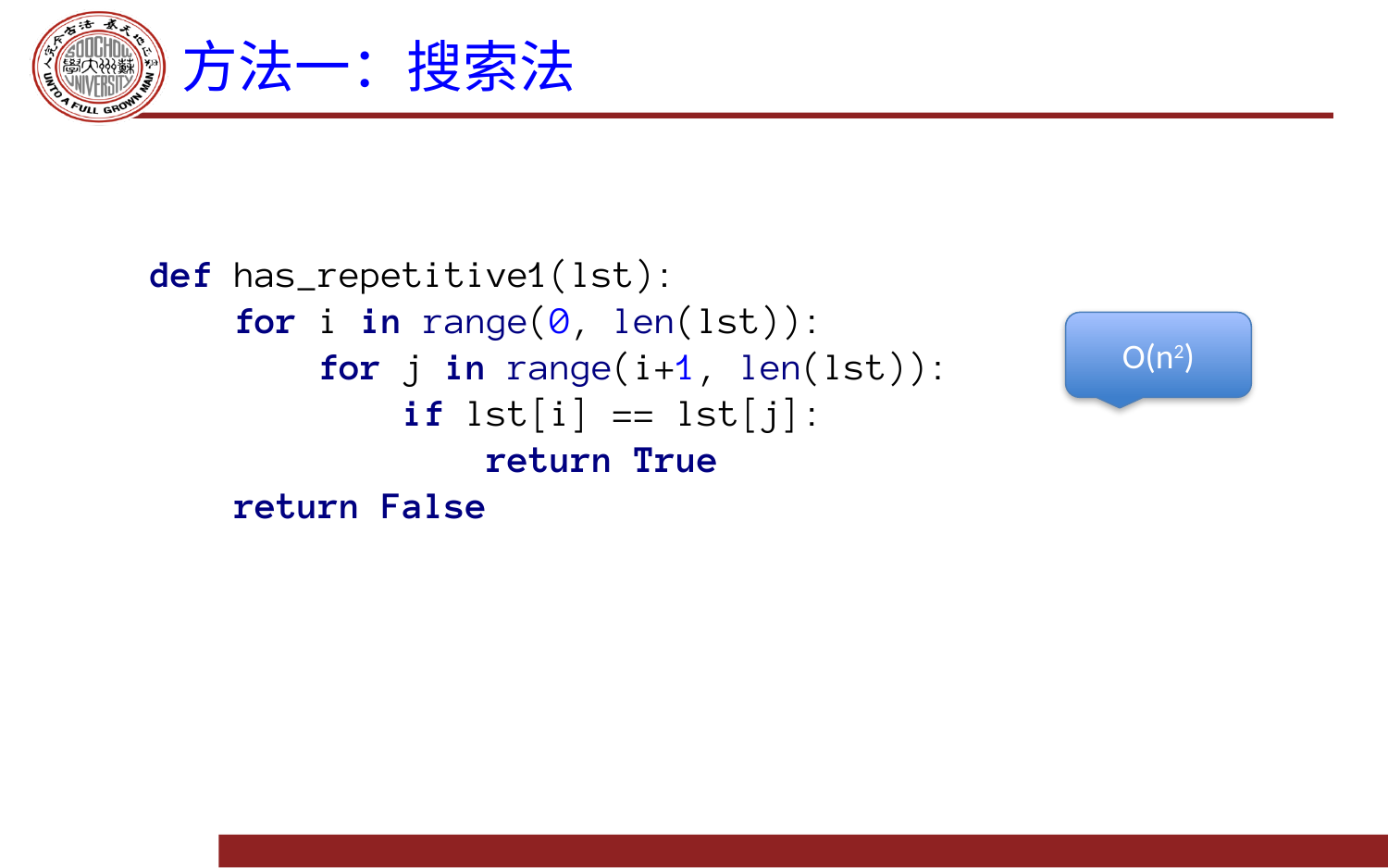

# 方法一：搜索法
def has_repetitive1(lst):
    for i in range(0, len(lst)):
        for j in range(i+1, len(lst)):
            if lst[i] == lst[j]:
                return True
    return False
O(n2)